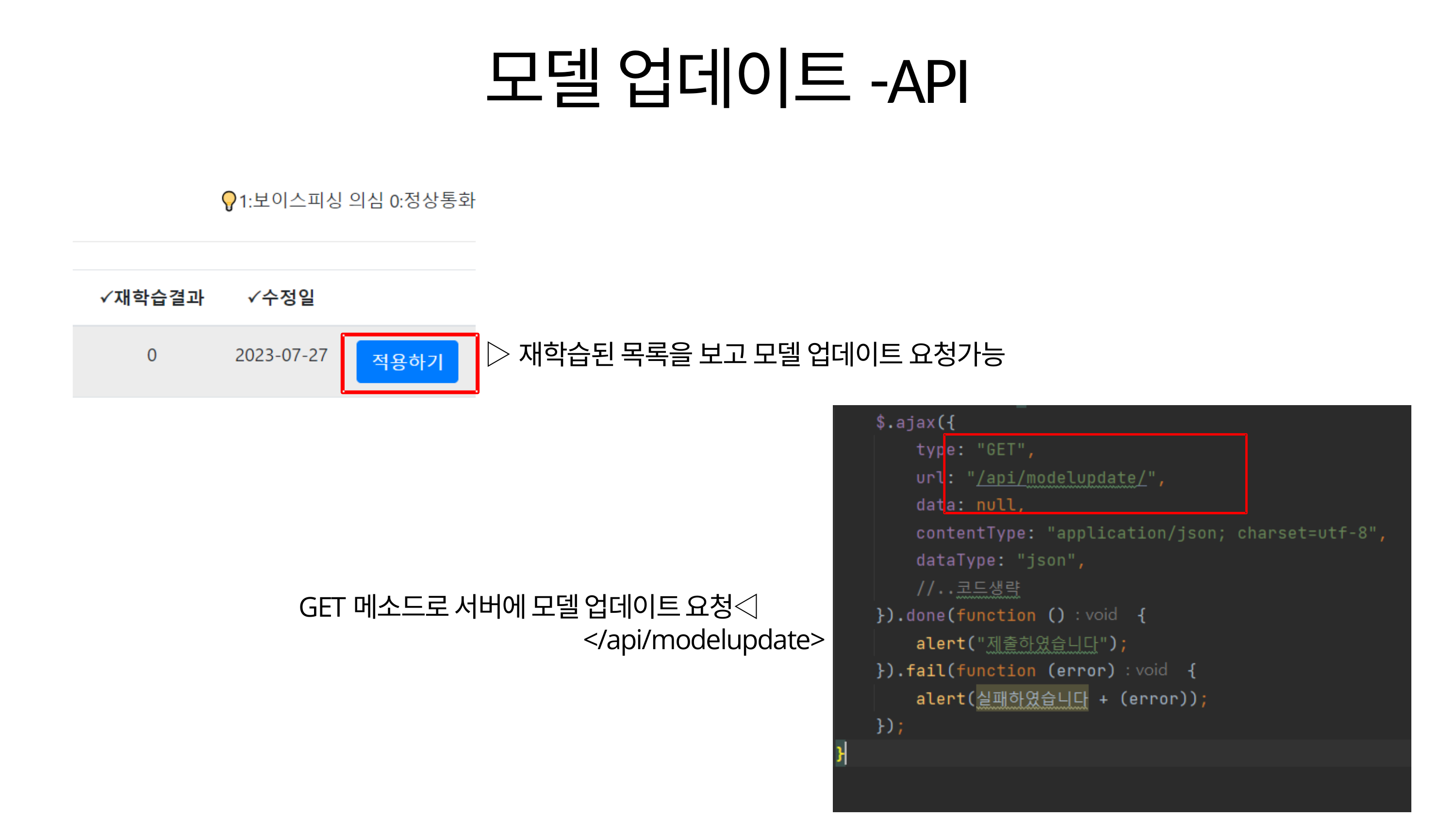

모델 업데이트-API

▷재학습된 목록을 보고 모델 업데이트 요청가능

GET메소드로 서버에 모델 업데이트 요청◁
</api/modelupdate>